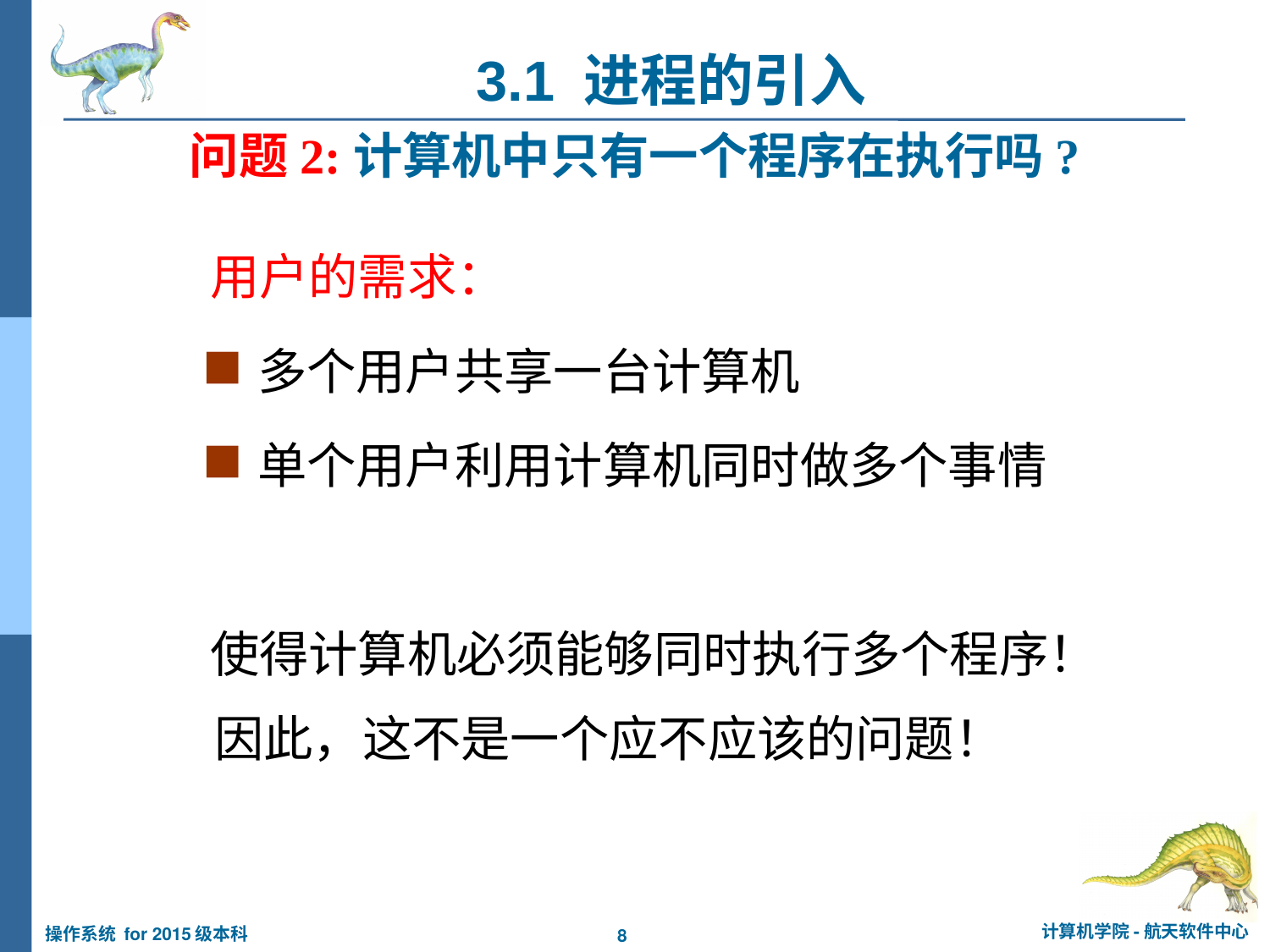

3.1 进程的引入
# 问题2:计算机中只有一个程序在执行吗?
用户的需求：
多个用户共享一台计算机
单个用户利用计算机同时做多个事情

使得计算机必须能够同时执行多个程序！
  因此，这不是一个应不应该的问题！